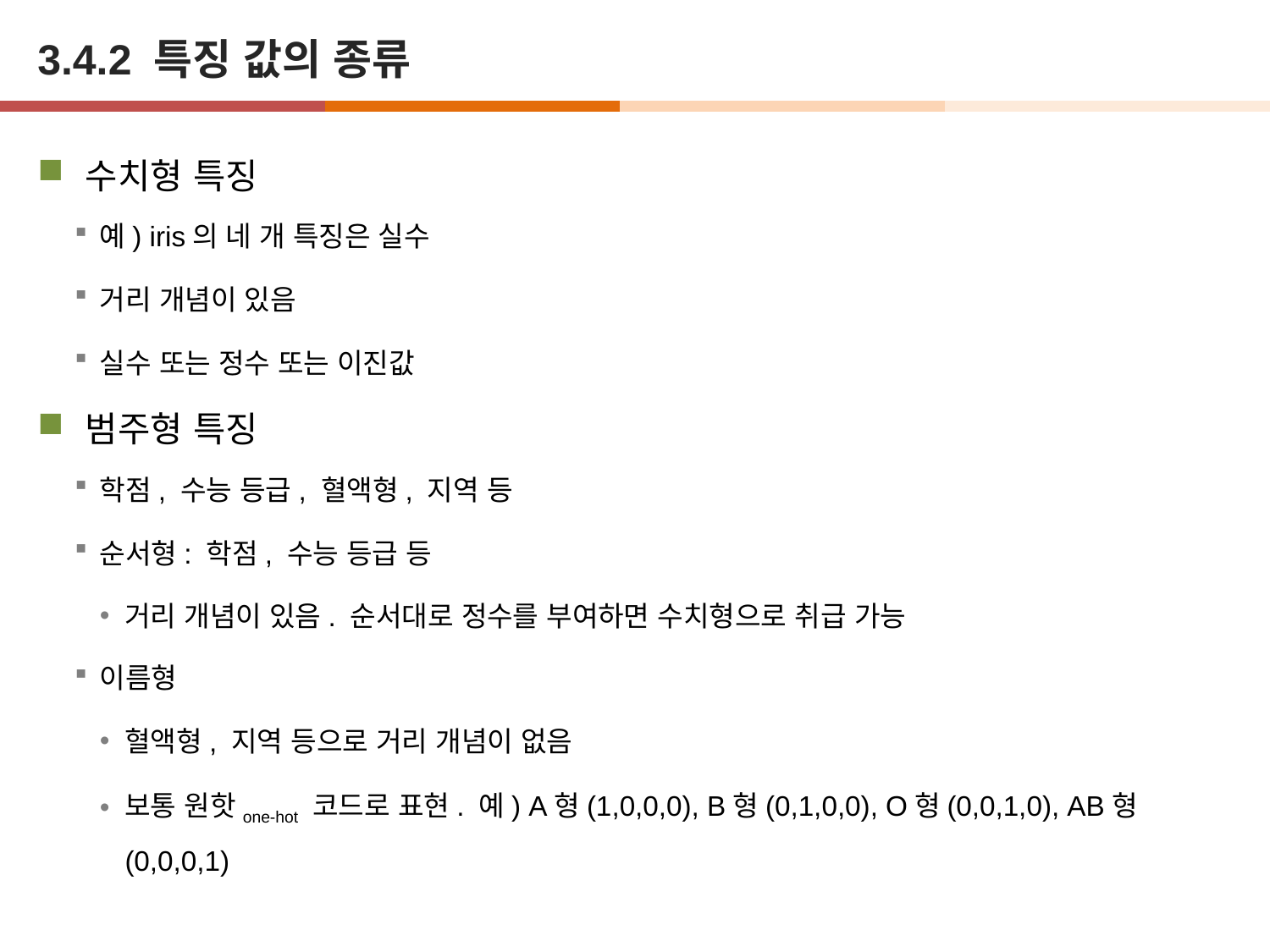

# 3.4.2 특징 값의 종류
수치형 특징
예) iris의 네 개 특징은 실수
거리 개념이 있음
실수 또는 정수 또는 이진값
범주형 특징
학점, 수능 등급, 혈액형, 지역 등
순서형: 학점, 수능 등급 등
거리 개념이 있음. 순서대로 정수를 부여하면 수치형으로 취급 가능
이름형
혈액형, 지역 등으로 거리 개념이 없음
보통 원핫one-hot 코드로 표현. 예) A형(1,0,0,0), B형(0,1,0,0), O형(0,0,1,0), AB형(0,0,0,1)